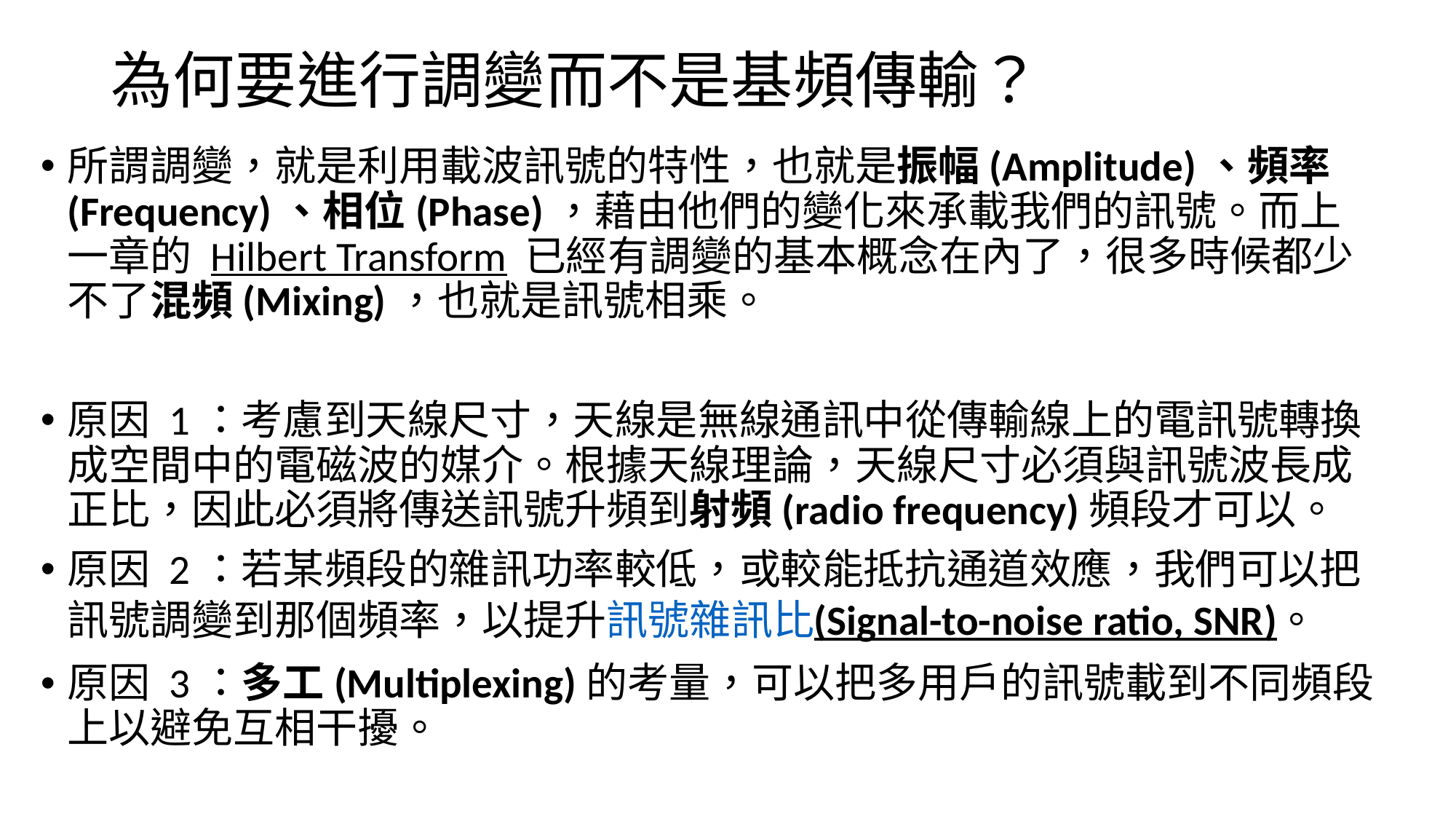

# 為何要進行調變而不是基頻傳輸？
所謂調變，就是利用載波訊號的特性，也就是振幅(Amplitude)、頻率(Frequency)、相位(Phase)，藉由他們的變化來承載我們的訊號。而上一章的 Hilbert Transform 已經有調變的基本概念在內了，很多時候都少不了混頻(Mixing)，也就是訊號相乘。

原因 1：考慮到天線尺寸，天線是無線通訊中從傳輸線上的電訊號轉換成空間中的電磁波的媒介。根據天線理論，天線尺寸必須與訊號波長成正比，因此必須將傳送訊號升頻到射頻(radio frequency)頻段才可以。
原因 2：若某頻段的雜訊功率較低，或較能抵抗通道效應，我們可以把訊號調變到那個頻率，以提升訊號雜訊比(Signal-to-noise ratio, SNR)。
原因 3：多工(Multiplexing)的考量，可以把多用戶的訊號載到不同頻段上以避免互相干擾。